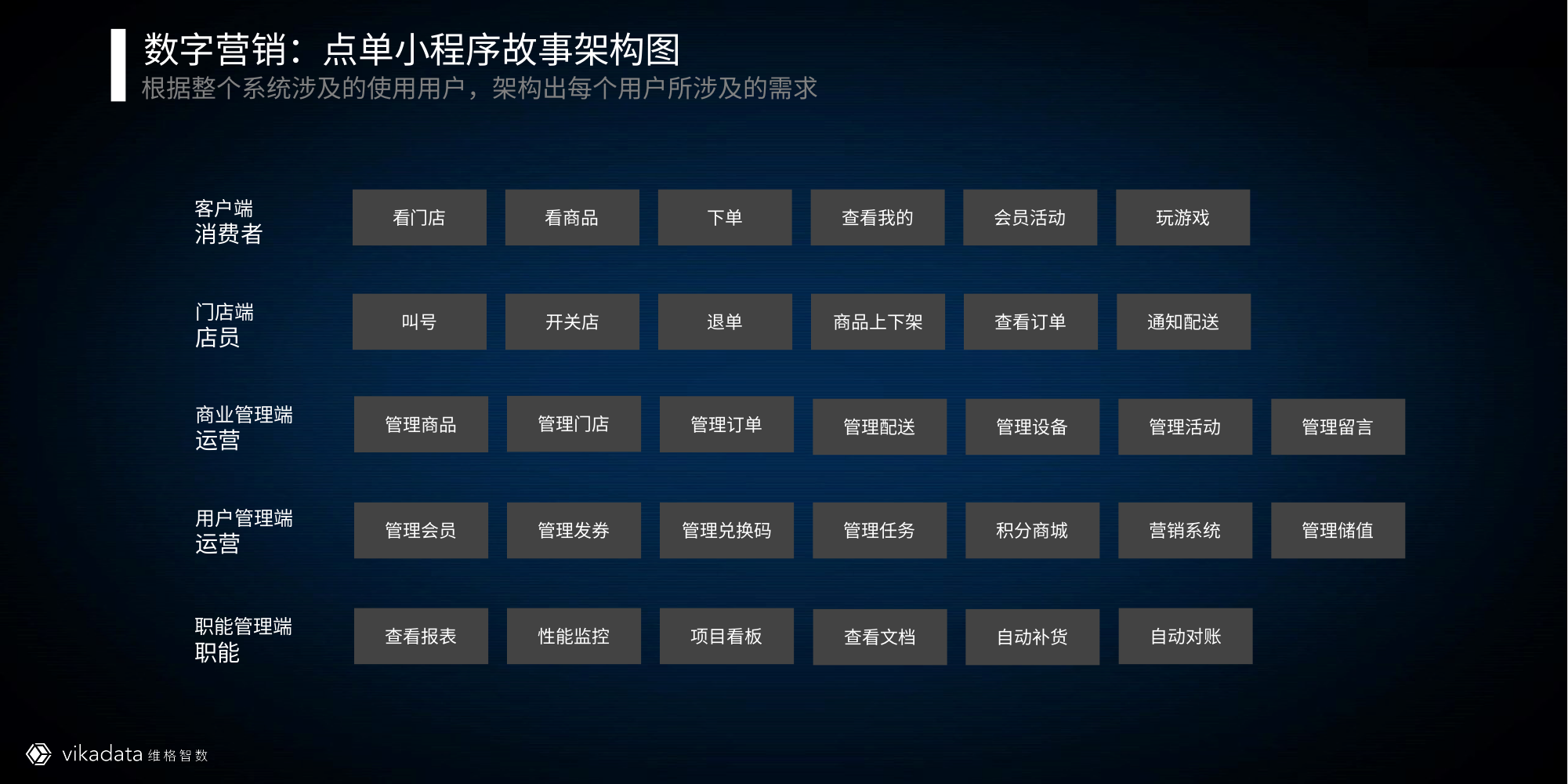

数字营销：点单小程序故事架构图

根据整个系统涉及的使用用户，架构出每个用户所涉及的需求
看门店
看商品
下单
查看我的
会员活动
玩游戏
客户端
消费者
叫号
开关店
退单
商品上下架
查看订单
通知配送
门店端
店员
管理门店
管理商品
管理订单
管理配送
管理设备
管理活动
管理留言
商业管理端
运营
管理会员
管理发券
管理兑换码
管理任务
积分商城
营销系统
管理储值
用户管理端
运营
查看报表
性能监控
项目看板
自动对账
查看文档
自动补货
职能管理端
职能